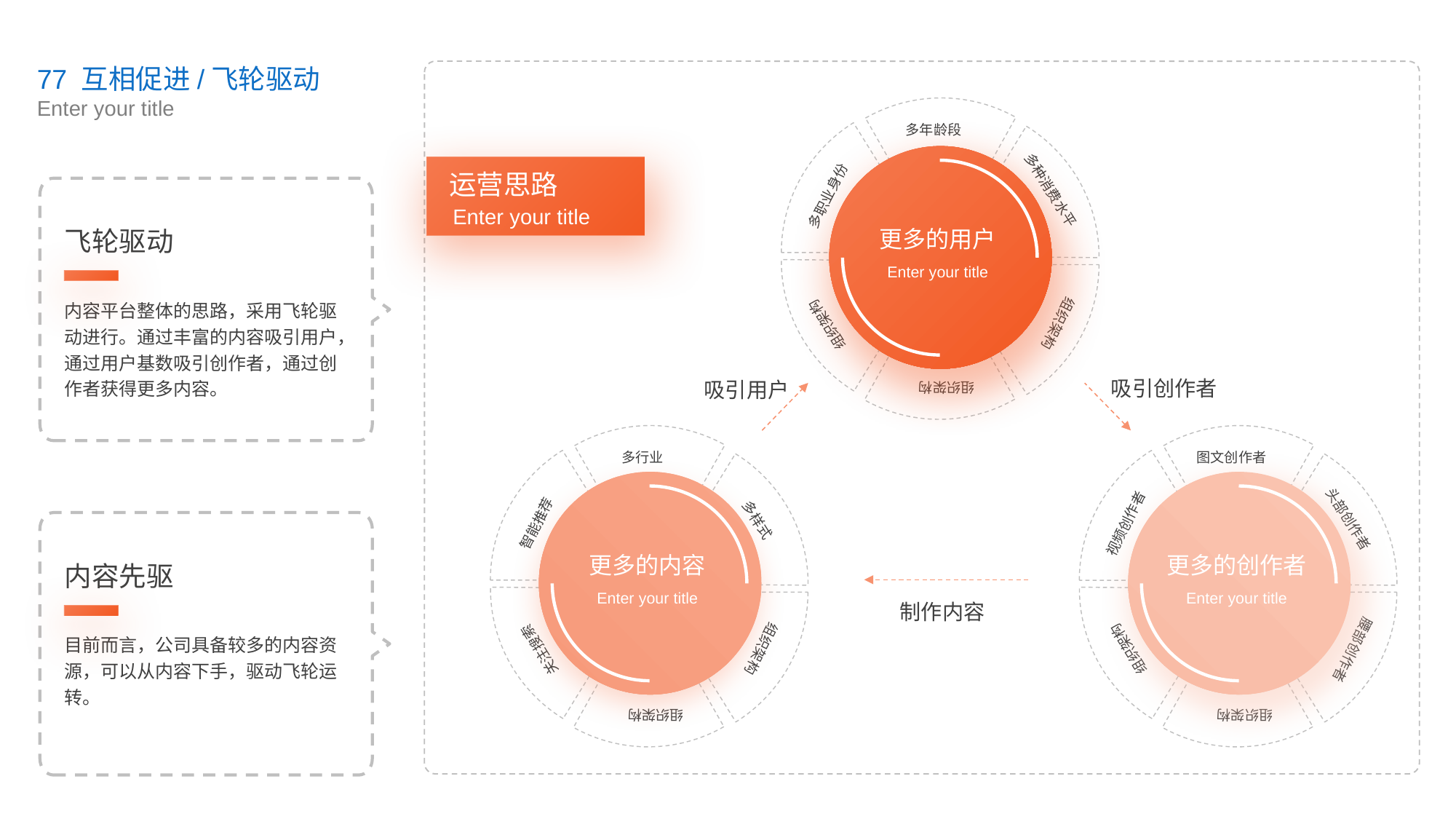

77 互相促进/飞轮驱动

多年龄段
多种消费水平
多职业身份

组织架构
组织架构
组织架构

更多的用户
Enter your title
吸引创作者
吸引用户

多行业
多样式
智能推荐

图文创作者

头部创作者
视频创作者
更多的内容
更多的创作者
Enter your title
Enter your title
制作内容
组织架构
组织架构
关注搜索
腰部创作者
组织架构
组织架构

运营思路
Enter your title
Enter your title

飞轮驱动

内容平台整体的思路，采用飞轮驱动进行。通过丰富的内容吸引用户，通过用户基数吸引创作者，通过创作者获得更多内容。

内容先驱

目前而言，公司具备较多的内容资源，可以从内容下手，驱动飞轮运转。